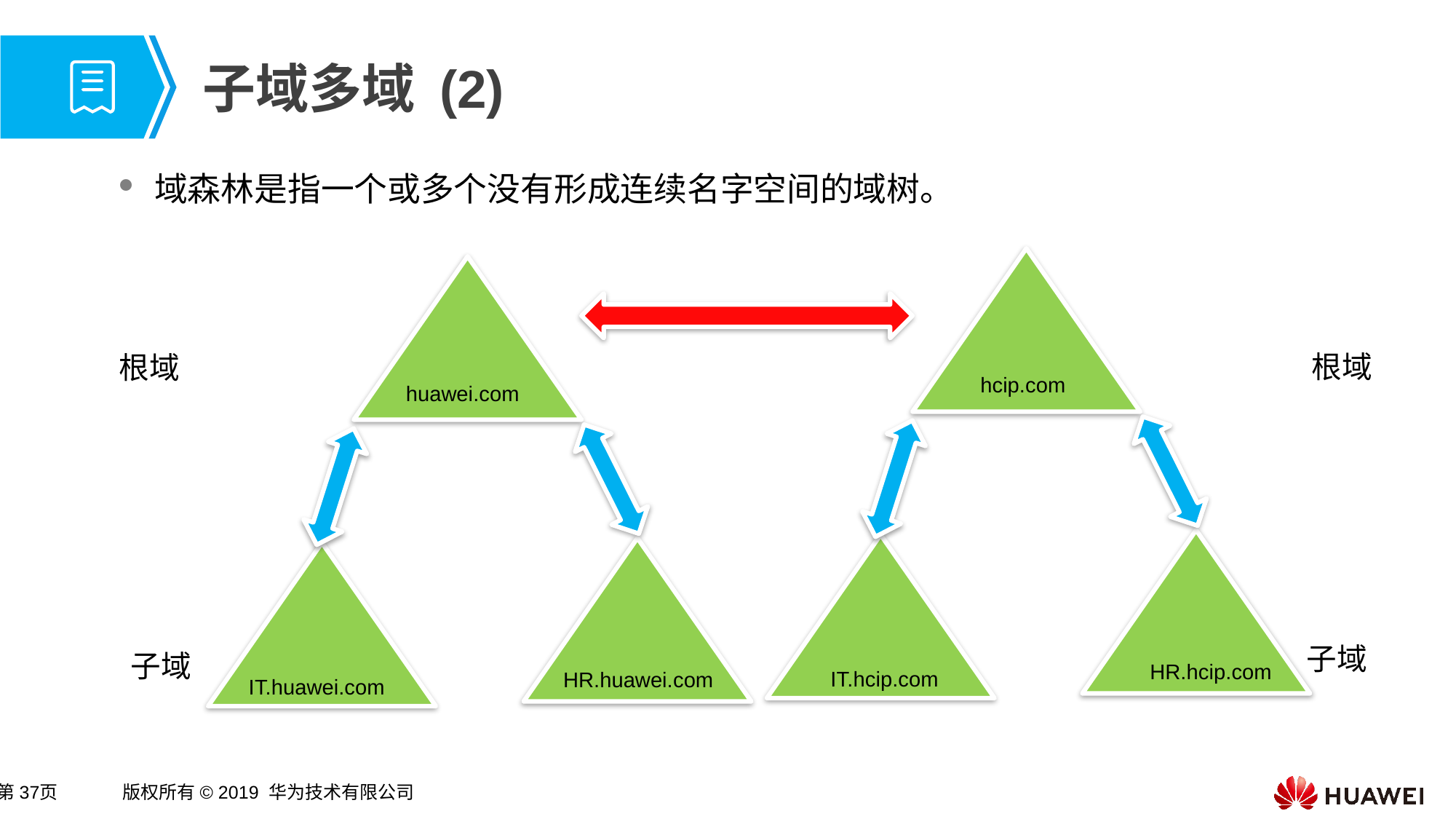

# 子域多域 (2)
域森林是指一个或多个没有形成连续名字空间的域树。

根域
根域
hcip.com
huawei.com

子域
子域
HR.hcip.com
IT.hcip.com
HR.huawei.com
IT.huawei.com